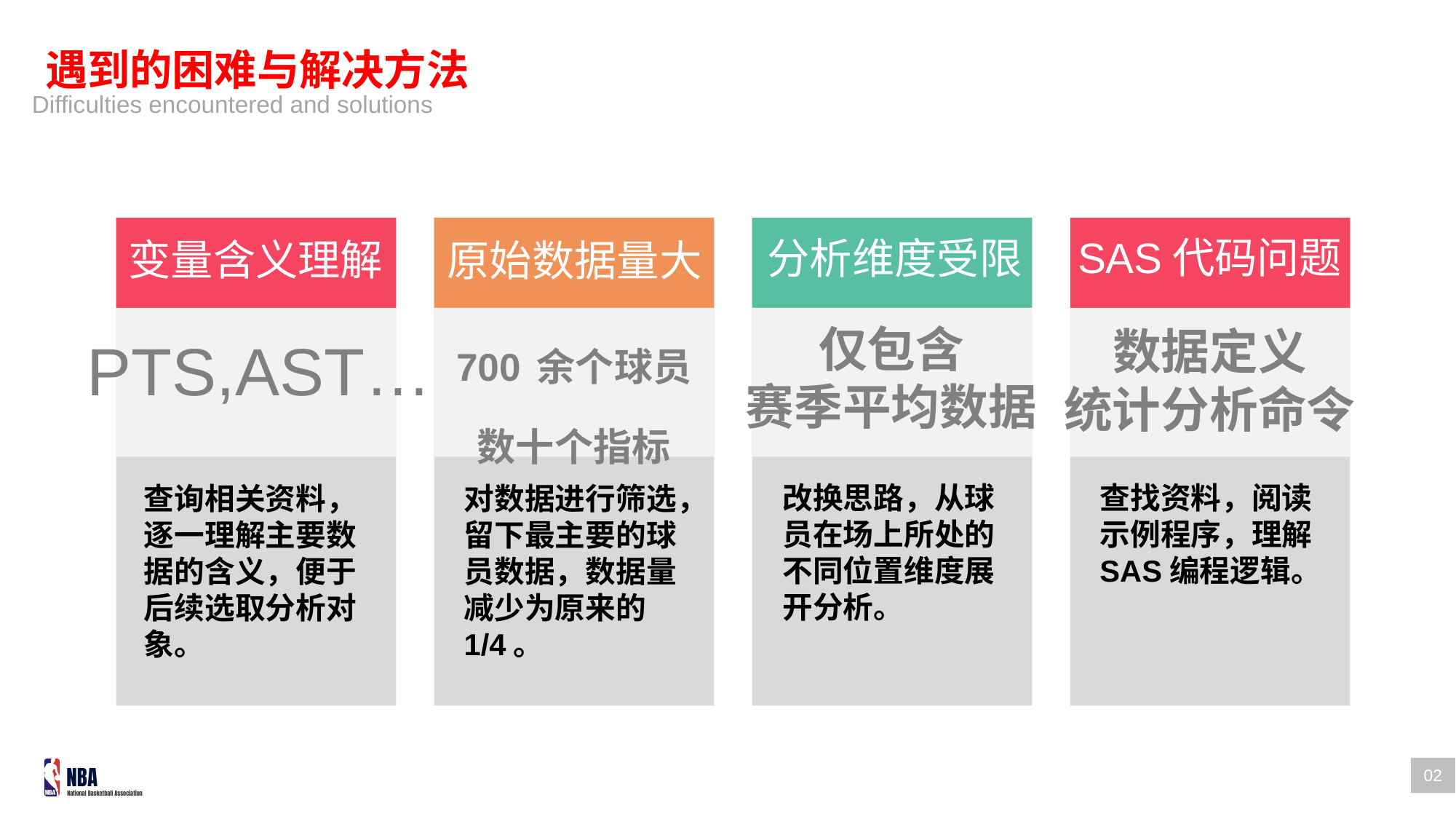

遇到的困难与解决方法
Difficulties encountered and solutions

变量含义理解

PTS,AST…

700余个球员
数十个指标

数据定义
统计分析命令
SAS代码问题
分析维度受限
原始数据量大
仅包含
赛季平均数据
改换思路，从球员在场上所处的不同位置维度展开分析。
查找资料，阅读示例程序，理解SAS编程逻辑。
查询相关资料，逐一理解主要数据的含义，便于后续选取分析对象。
对数据进行筛选，留下最主要的球员数据，数据量减少为原来的1/4。